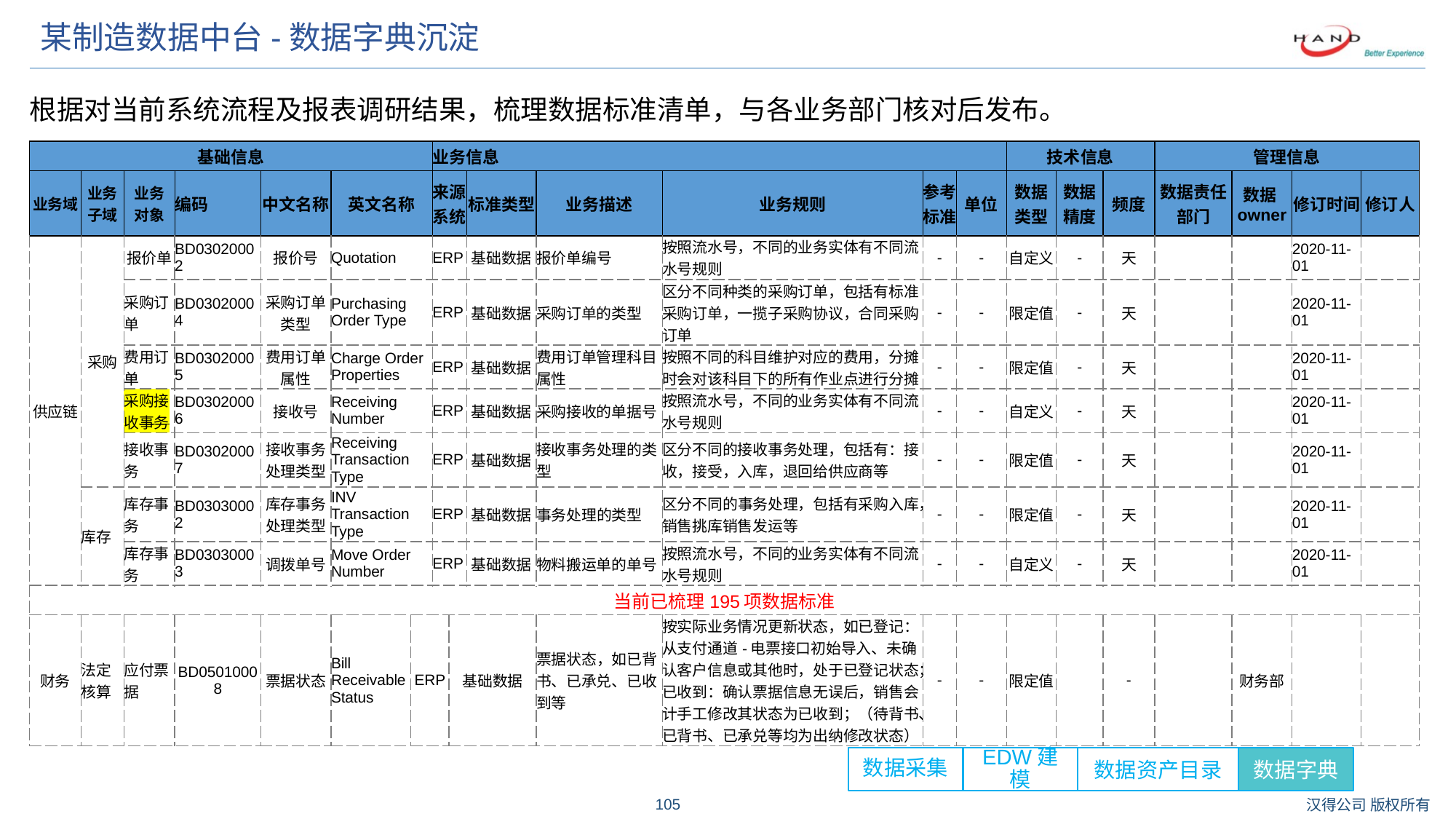

# 某制造数据中台-数据字典沉淀
根据对当前系统流程及报表调研结果，梳理数据标准清单，与各业务部门核对后发布。
| 基础信息 |  |  |  |  | 英文名称 | 业务信息 | 业务信息 | 标准类型 |  | 业务描述 | 业务规则 |  | 技术信息 | 技术信息 | 频度 |  | 管理信息 |  |  |  |
| --- | --- | --- | --- | --- | --- | --- | --- | --- | --- | --- | --- | --- | --- | --- | --- | --- | --- | --- | --- | --- |
| 业务域 | 业务子域 | 业务 对象 | 编码 | 中文名称 | 英文名称 | 来源系统 | 来源系统 | 标准类型 | 标准类型 | 业务描述 | 业务规则 | 参考标准 | 单位 | 数据类型 | 数据精度 | 频度 | 数据责任部门 | 数据owner | 修订时间 | 修订人 |
| 供应链 | 采购 | 报价单 | BD03020002 | 报价号 | Quotation | ERP | ERP | 基础数据 | 基础数据 | 报价单编号 | 按照流水号，不同的业务实体有不同流水号规则 | - | - | 自定义 | - | 天 |  |  | 2020-11-01 |  |
|  |  | 采购订单 | BD03020004 | 采购订单类型 | Purchasing Order Type | ERP | ERP | 基础数据 | 基础数据 | 采购订单的类型 | 区分不同种类的采购订单，包括有标准采购订单，一揽子采购协议，合同采购订单 | - | - | 限定值 | - | 天 |  |  | 2020-11-01 |  |
|  |  | 费用订单 | BD03020005 | 费用订单属性 | Charge Order Properties | ERP | ERP | 基础数据 | 基础数据 | 费用订单管理科目属性 | 按照不同的科目维护对应的费用，分摊时会对该科目下的所有作业点进行分摊 | - | - | 限定值 | - | 天 |  |  | 2020-11-01 |  |
|  |  | 采购接收事务 | BD03020006 | 接收号 | Receiving Number | ERP | ERP | 基础数据 | 基础数据 | 采购接收的单据号 | 按照流水号，不同的业务实体有不同流水号规则 | - | - | 自定义 | - | 天 |  |  | 2020-11-01 |  |
|  |  | 接收事务 | BD03020007 | 接收事务处理类型 | Receiving Transaction Type | ERP | ERP | 基础数据 | 基础数据 | 接收事务处理的类型 | 区分不同的接收事务处理，包括有：接收，接受，入库，退回给供应商等 | - | - | 限定值 | - | 天 |  |  | 2020-11-01 |  |
|  | 库存 | 库存事务 | BD03030002 | 库存事务处理类型 | INV Transaction Type | ERP | ERP | 基础数据 | 基础数据 | 事务处理的类型 | 区分不同的事务处理，包括有采购入库，销售挑库销售发运等 | - | - | 限定值 | - | 天 |  |  | 2020-11-01 |  |
|  |  | 库存事务 | BD03030003 | 调拨单号 | Move Order Number | ERP | ERP | 基础数据 | 基础数据 | 物料搬运单的单号 | 按照流水号，不同的业务实体有不同流水号规则 | - | - | 自定义 | - | 天 |  |  | 2020-11-01 |  |
| 当前已梳理195项数据标准 |  |  |  |  | 财务 |  |  | 固定资产，资产类别，类别 |  | 对资产类别的划分，为集团大类、利润中心、增加类型等的组合 | 按实际业务情况设置 |  | 财务部 | BD05030004 | 资产类别 |  |  |  |  |  |
| 财务 | 法定核算 | 应付票据 | BD05010008 | 票据状态 | Bill Receivable Status | ERP |  | 基础数据 |  | 票据状态，如已背书、已承兑、已收到等 | 按实际业务情况更新状态，如已登记：从支付通道-电票接口初始导入、未确认客户信息或其他时，处于已登记状态；已收到：确认票据信息无误后，销售会计手工修改其状态为已收到；（待背书、已背书、已承兑等均为出纳修改状态） | - | - | 限定值 |  | - |  | 财务部 |  |  |
数据采集
EDW建模
数据资产目录
数据字典